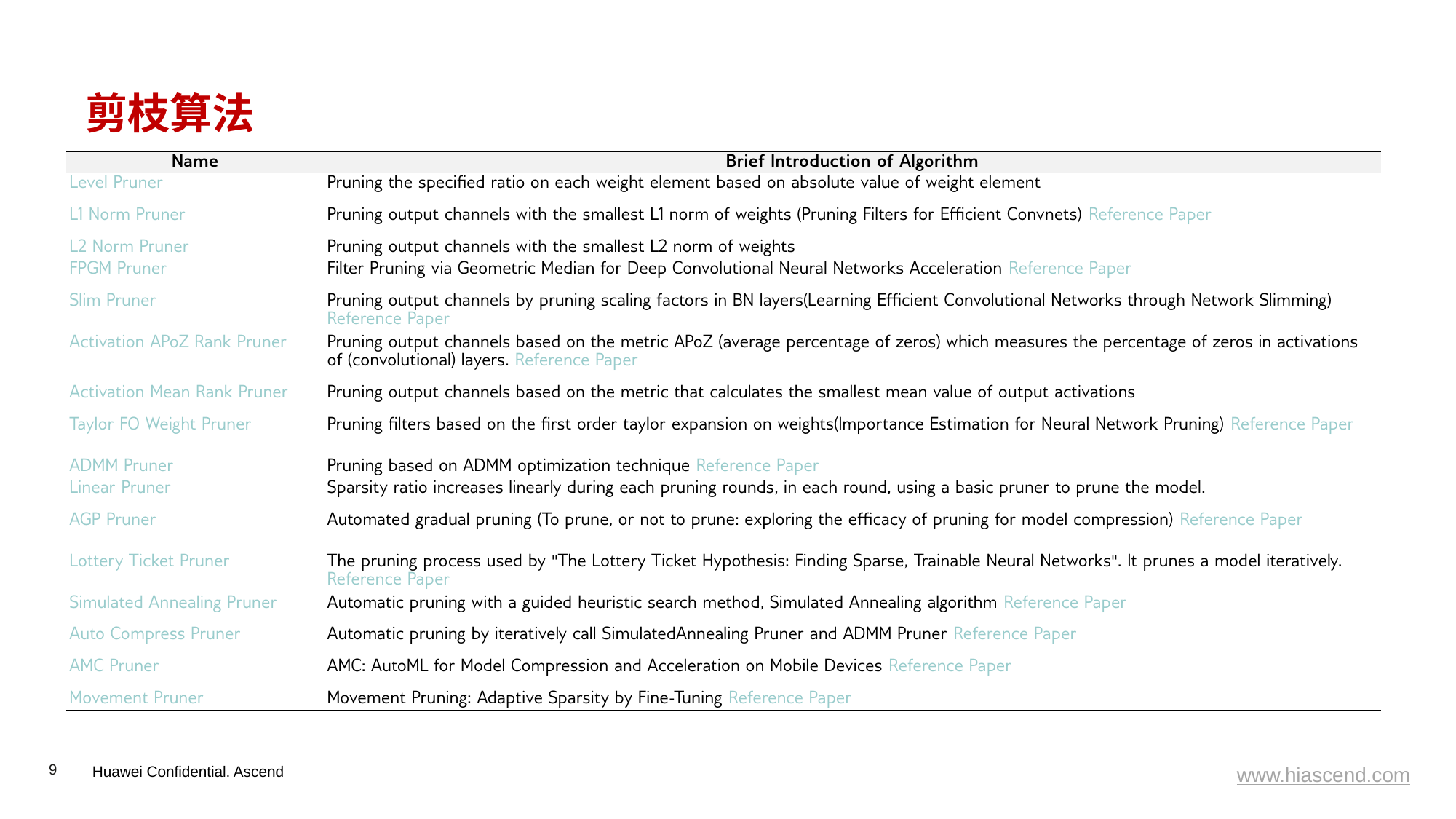

# 剪枝算法
| Name | Brief Introduction of Algorithm |
| --- | --- |
| Level Pruner | Pruning the specified ratio on each weight element based on absolute value of weight element |
| L1 Norm Pruner | Pruning output channels with the smallest L1 norm of weights (Pruning Filters for Efficient Convnets) Reference Paper |
| L2 Norm Pruner | Pruning output channels with the smallest L2 norm of weights |
| FPGM Pruner | Filter Pruning via Geometric Median for Deep Convolutional Neural Networks Acceleration Reference Paper |
| Slim Pruner | Pruning output channels by pruning scaling factors in BN layers(Learning Efficient Convolutional Networks through Network Slimming) Reference Paper |
| Activation APoZ Rank Pruner | Pruning output channels based on the metric APoZ (average percentage of zeros) which measures the percentage of zeros in activations of (convolutional) layers. Reference Paper |
| Activation Mean Rank Pruner | Pruning output channels based on the metric that calculates the smallest mean value of output activations |
| Taylor FO Weight Pruner | Pruning filters based on the first order taylor expansion on weights(Importance Estimation for Neural Network Pruning) Reference Paper |
| ADMM Pruner | Pruning based on ADMM optimization technique Reference Paper |
| Linear Pruner | Sparsity ratio increases linearly during each pruning rounds, in each round, using a basic pruner to prune the model. |
| AGP Pruner | Automated gradual pruning (To prune, or not to prune: exploring the efficacy of pruning for model compression) Reference Paper |
| Lottery Ticket Pruner | The pruning process used by "The Lottery Ticket Hypothesis: Finding Sparse, Trainable Neural Networks". It prunes a model iteratively. Reference Paper |
| Simulated Annealing Pruner | Automatic pruning with a guided heuristic search method, Simulated Annealing algorithm Reference Paper |
| Auto Compress Pruner | Automatic pruning by iteratively call SimulatedAnnealing Pruner and ADMM Pruner Reference Paper |
| AMC Pruner | AMC: AutoML for Model Compression and Acceleration on Mobile Devices Reference Paper |
| Movement Pruner | Movement Pruning: Adaptive Sparsity by Fine-Tuning Reference Paper |